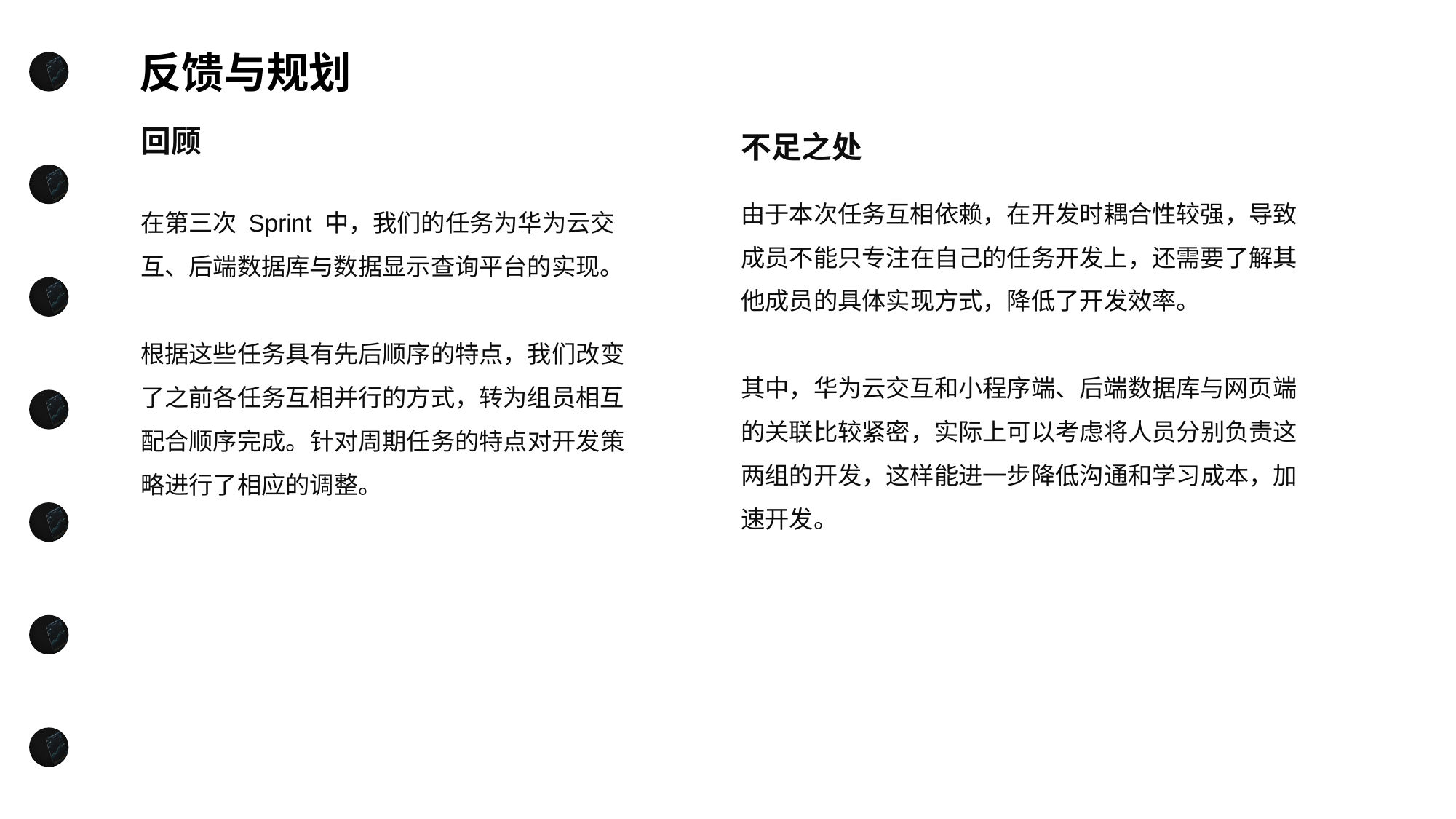

反馈与规划

回顾
不足之处

由于本次任务互相依赖，在开发时耦合性较强，导致成员不能只专注在自己的任务开发上，还需要了解其他成员的具体实现方式，降低了开发效率。

其中，华为云交互和小程序端、后端数据库与网页端的关联比较紧密，实际上可以考虑将人员分别负责这两组的开发，这样能进一步降低沟通和学习成本，加速开发。

在第三次 Sprint 中，我们的任务为华为云交互、后端数据库与数据显示查询平台的实现。

根据这些任务具有先后顺序的特点，我们改变了之前各任务互相并行的方式，转为组员相互配合顺序完成。针对周期任务的特点对开发策略进行了相应的调整。